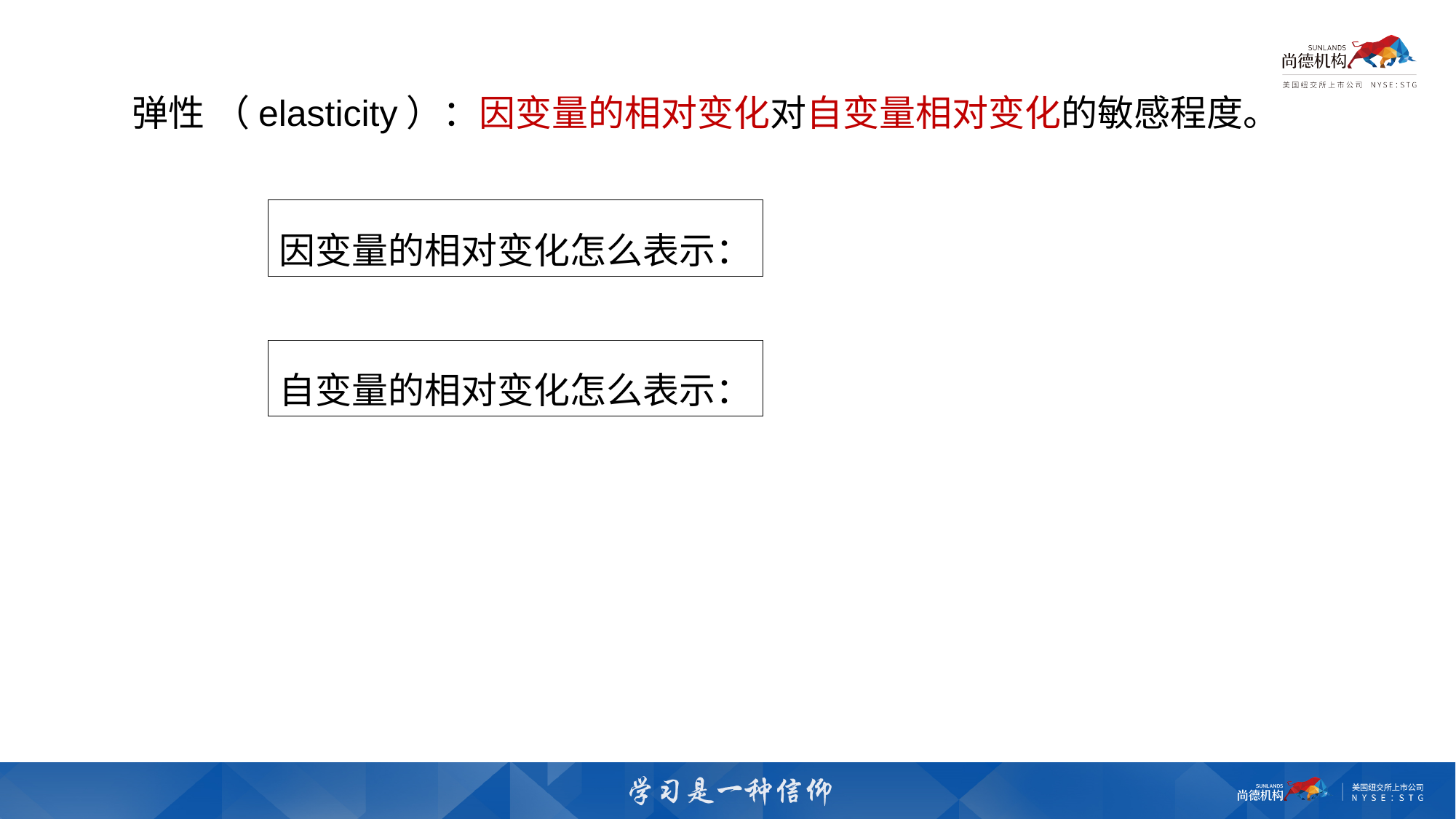

弹性 （elasticity）：因变量的相对变化对自变量相对变化的敏感程度。
因变量的相对变化怎么表示：
自变量的相对变化怎么表示：